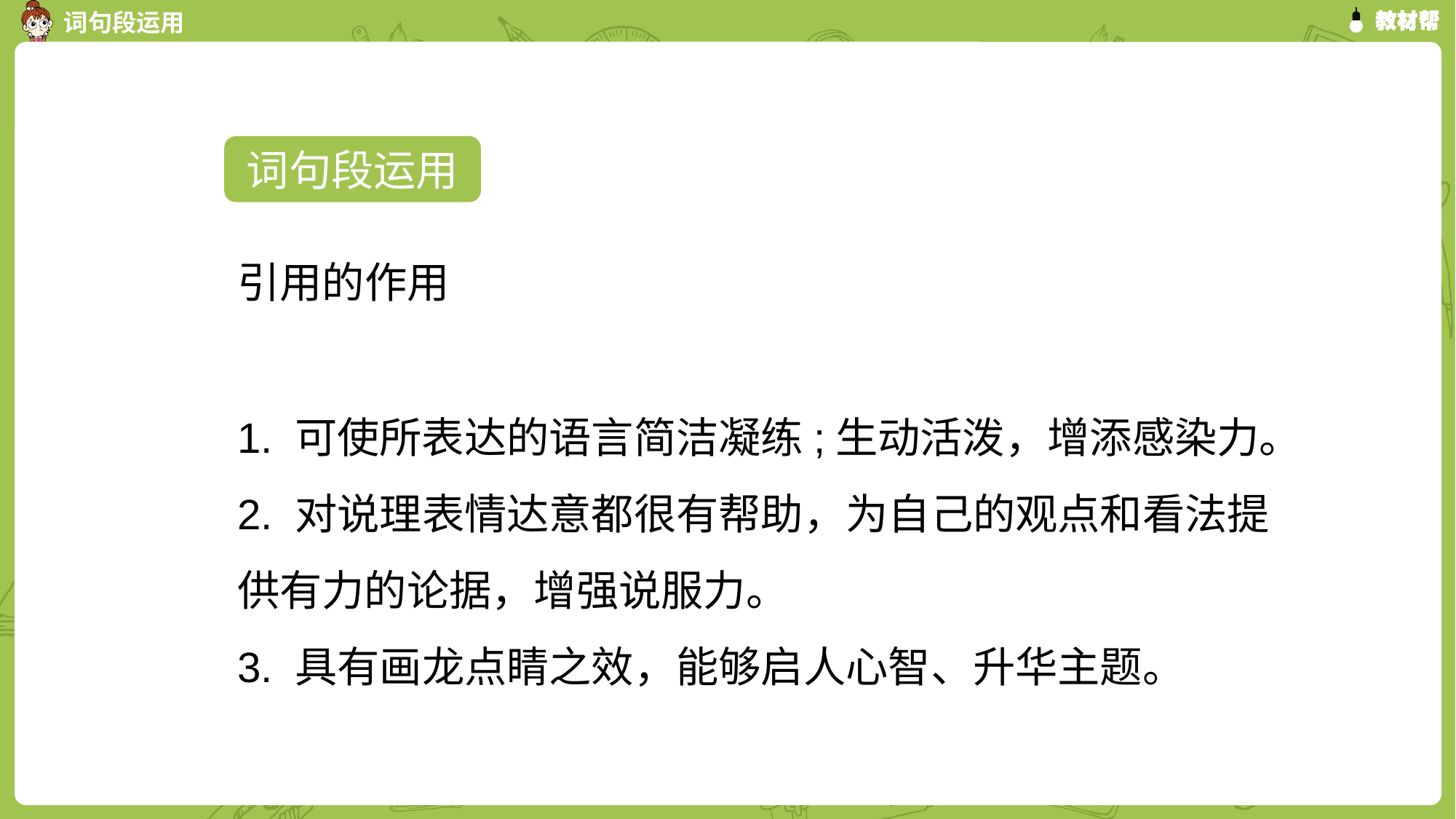

词句段运用
引用的作用
1. 可使所表达的语言简洁凝练;生动活泼，增添感染力。
2. 对说理表情达意都很有帮助，为自己的观点和看法提供有力的论据，增强说服力。
3. 具有画龙点睛之效，能够启人心智、升华主题。